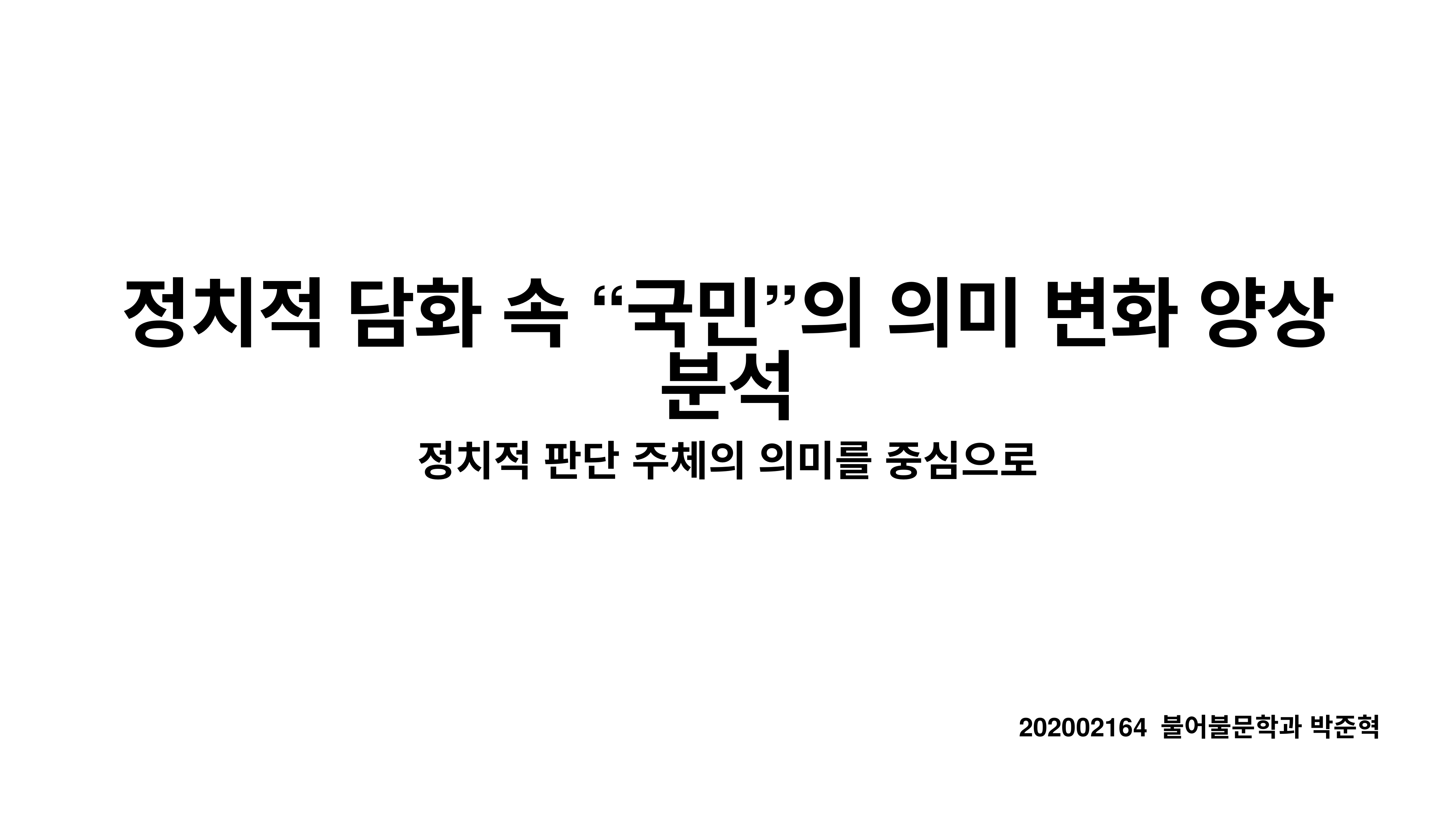

# 정치적 담화 속 “국민”의 의미 변화 양상 분석
정치적 판단 주체의 의미를 중심으로
202002164 불어불문학과 박준혁